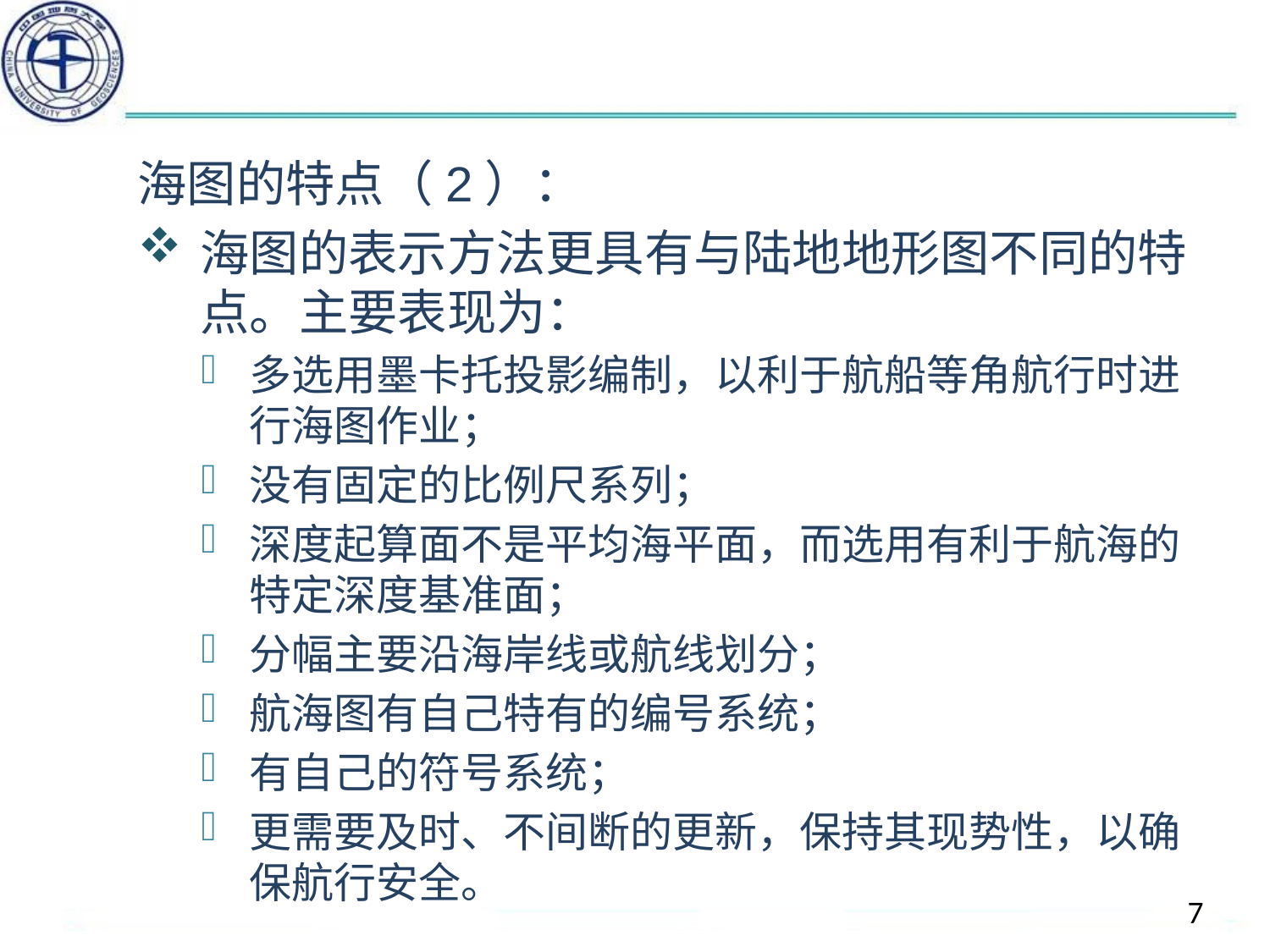

#
海图的特点（2）：
海图的表示方法更具有与陆地地形图不同的特点。主要表现为：
多选用墨卡托投影编制，以利于航船等角航行时进行海图作业；
没有固定的比例尺系列；
深度起算面不是平均海平面，而选用有利于航海的特定深度基准面；
分幅主要沿海岸线或航线划分；
航海图有自己特有的编号系统；
有自己的符号系统；
更需要及时、不间断的更新，保持其现势性，以确保航行安全。
7